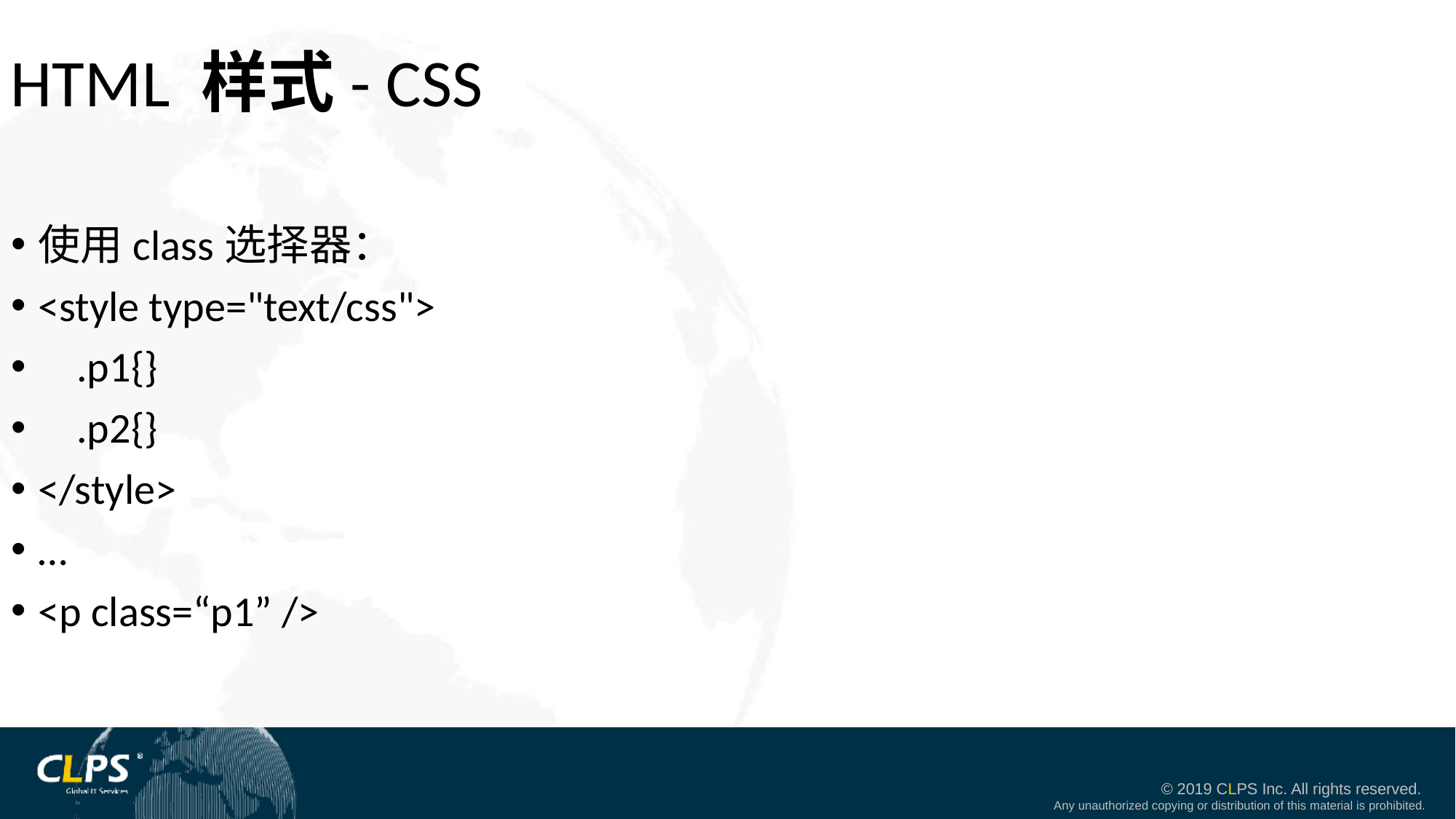

HTML 样式- CSS
使用class选择器：
<style type="text/css">
    .p1{}
    .p2{}
</style>
…
<p class=“p1” />